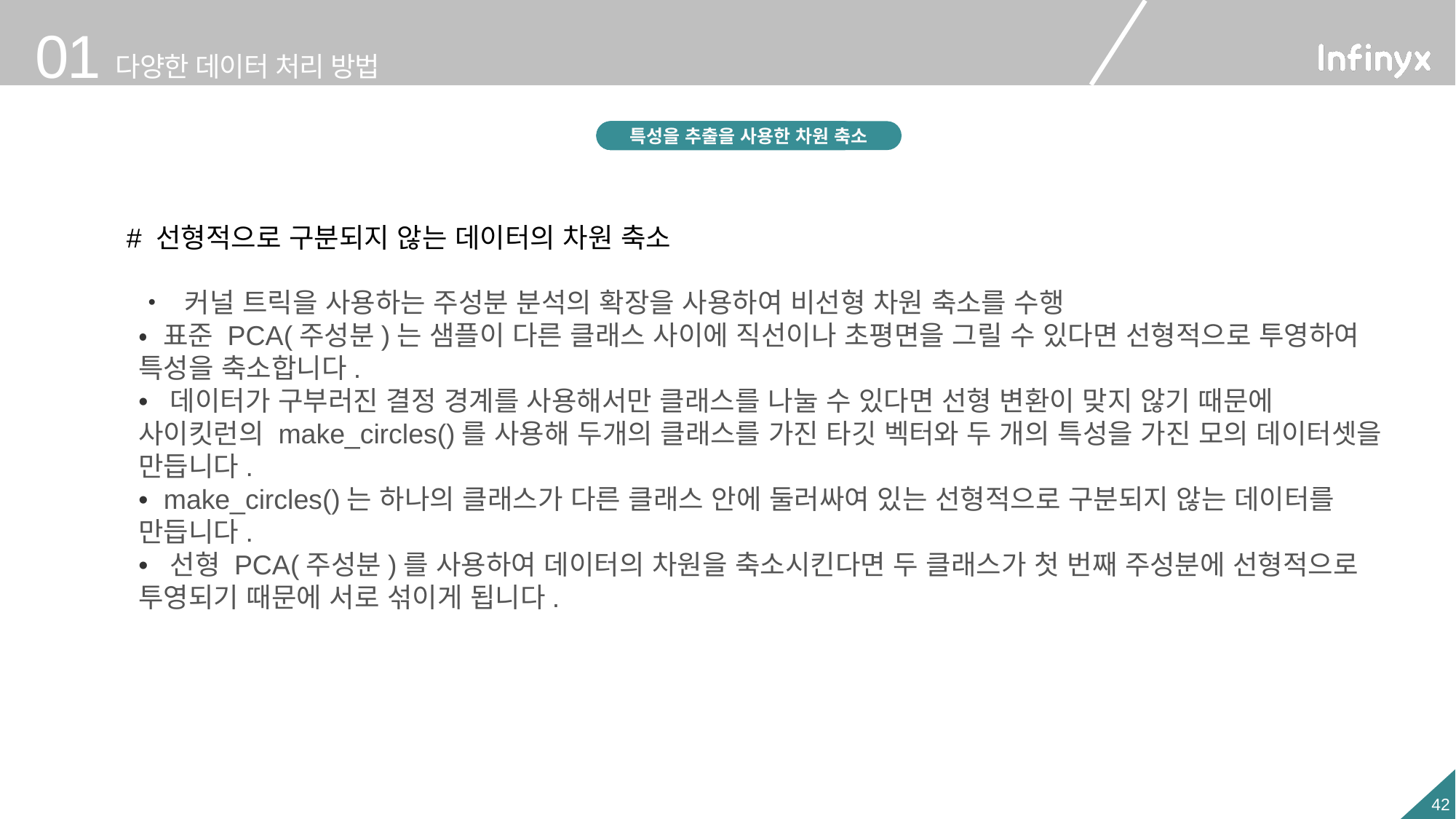

특성을 추출을 사용한 차원 축소
개요
데이터 차원 축소
# 선형적으로 구분되지 않는 데이터의 차원 축소
•  커널 트릭을 사용하는 주성분 분석의 확장을 사용하여 비선형 차원 축소를 수행
•  표준 PCA(주성분)는 샘플이 다른 클래스 사이에 직선이나 초평면을 그릴 수 있다면 선형적으로 투영하여 특성을 축소합니다.
•  데이터가 구부러진 결정 경계를 사용해서만 클래스를 나눌 수 있다면 선형 변환이 맞지 않기 때문에 사이킷런의 make_circles()를 사용해 두개의 클래스를 가진 타깃 벡터와 두 개의 특성을 가진 모의 데이터셋을 만듭니다.
•  make_circles()는 하나의 클래스가 다른 클래스 안에 둘러싸여 있는 선형적으로 구분되지 않는 데이터를 만듭니다.
•  선형 PCA(주성분)를 사용하여 데이터의 차원을 축소시킨다면 두 클래스가 첫 번째 주성분에 선형적으로 투영되기 때문에 서로 섞이게 됩니다.